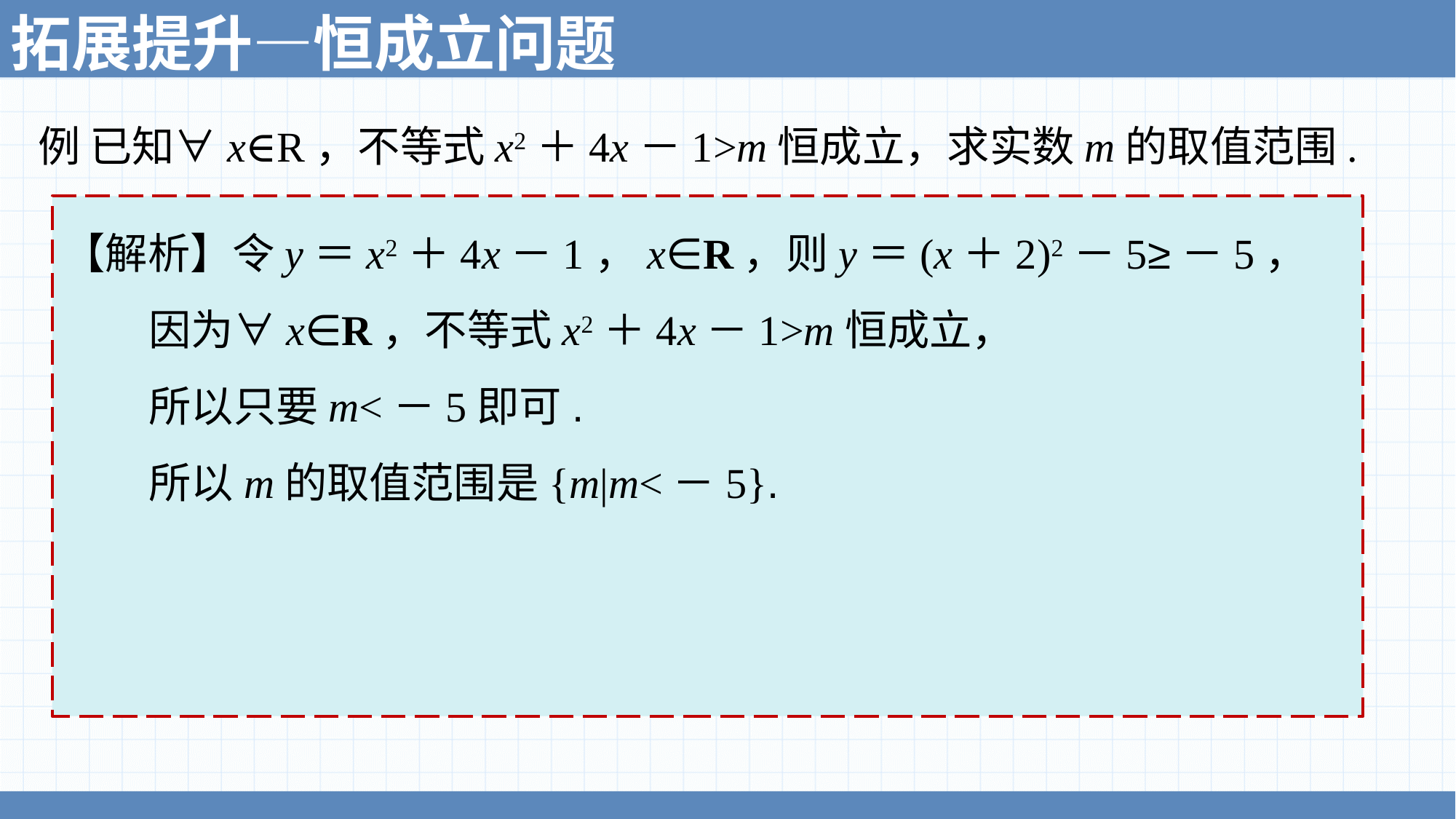

拓展提升—恒成立问题
例 已知∀x∈R，不等式x2＋4x－1>m恒成立，求实数m的取值范围.
【解析】令y＝x2＋4x－1，x∈R，则y＝(x＋2)2－5≥－5，
        因为∀x∈R，不等式x2＋4x－1>m恒成立，
        所以只要m<－5即可.
        所以m的取值范围是{m|m<－5}.